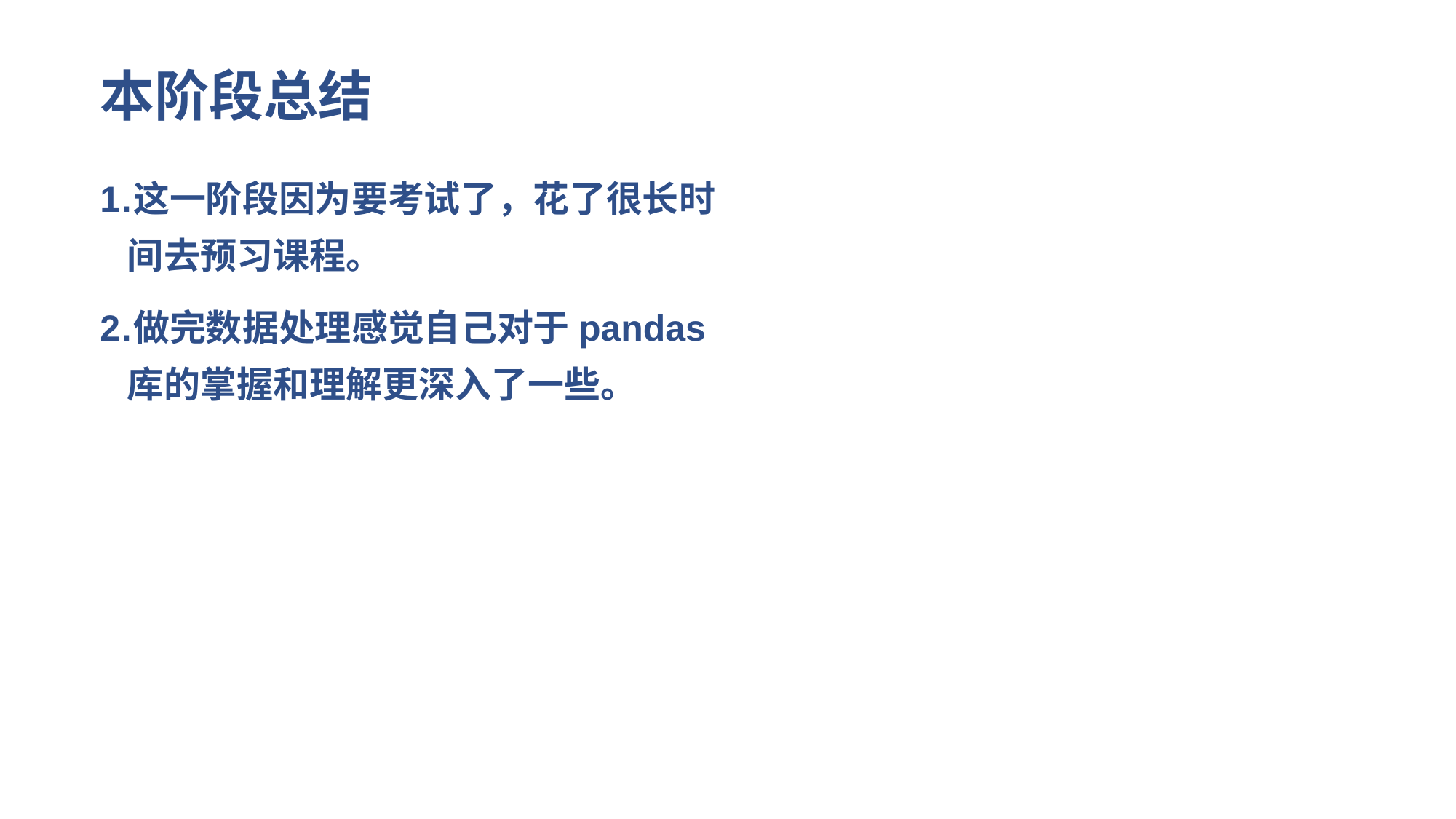

# 本阶段总结
这一阶段因为要考试了，花了很长时间去预习课程。
做完数据处理感觉自己对于pandas库的掌握和理解更深入了一些。